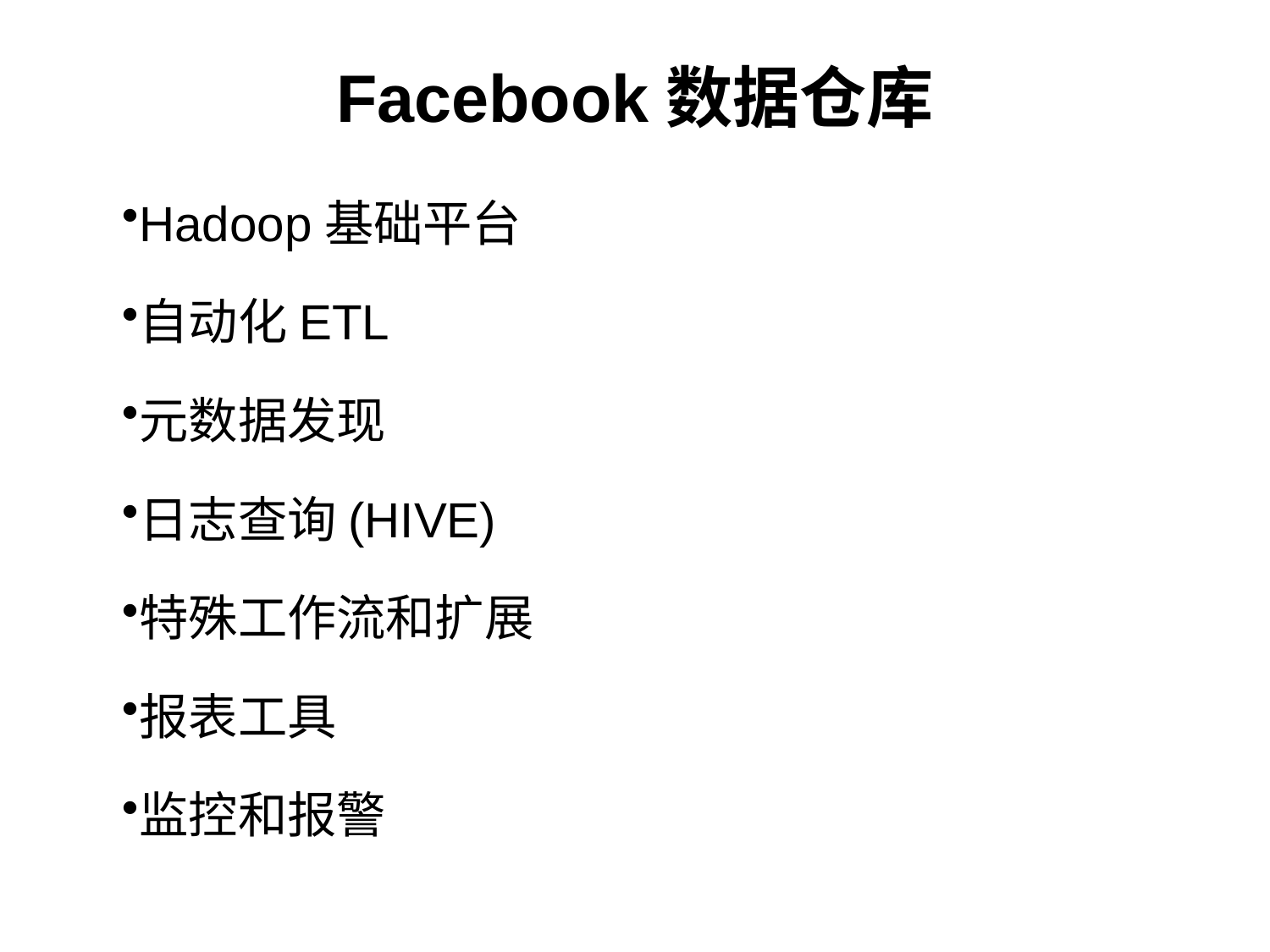

Facebook数据仓库
Hadoop基础平台
自动化ETL
元数据发现
日志查询(HIVE)
特殊工作流和扩展
报表工具
监控和报警